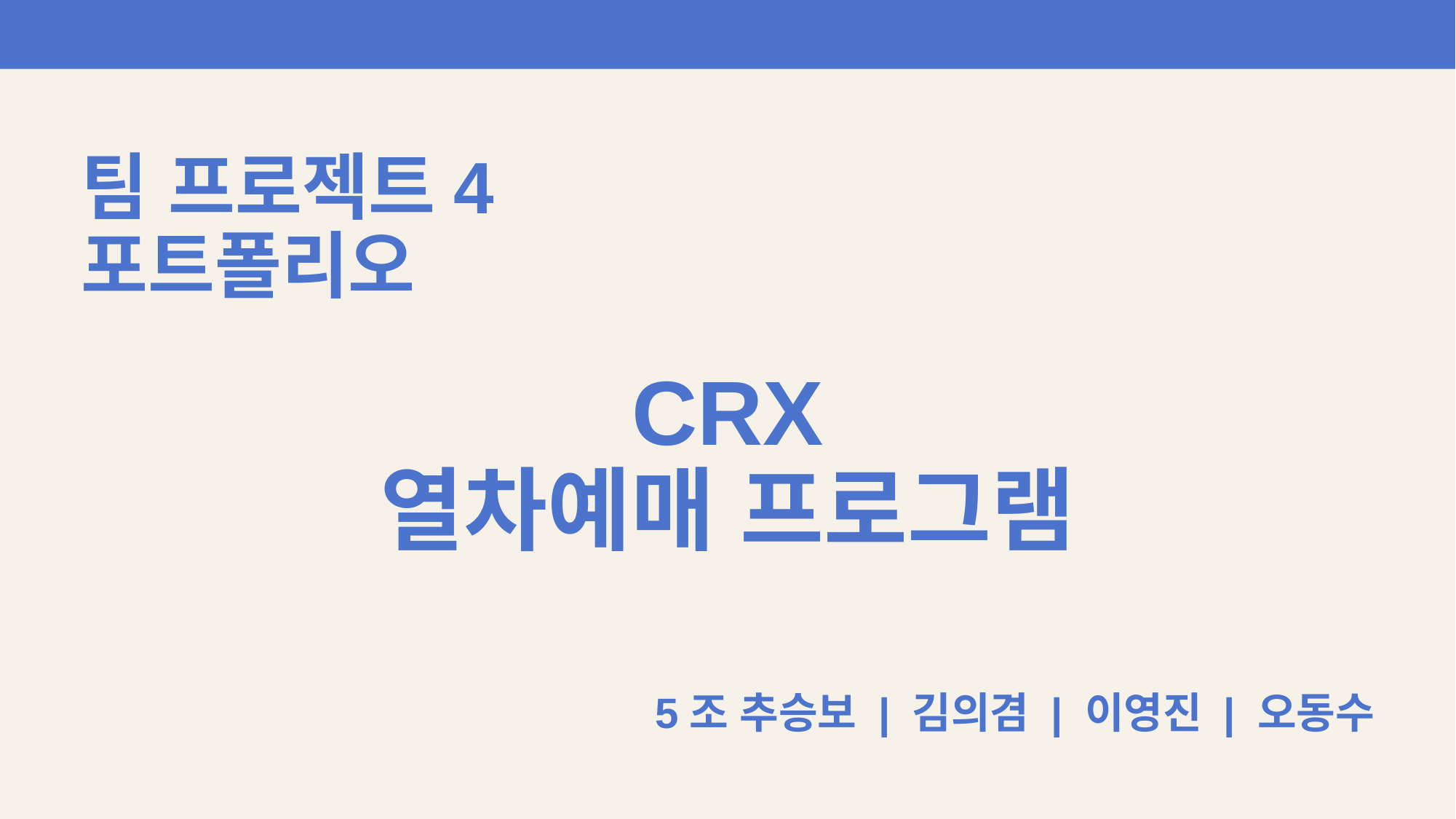

# 팀 프로젝트4 포트폴리오
CRX
열차예매 프로그램
5조 추승보 | 김의겸 | 이영진 | 오동수